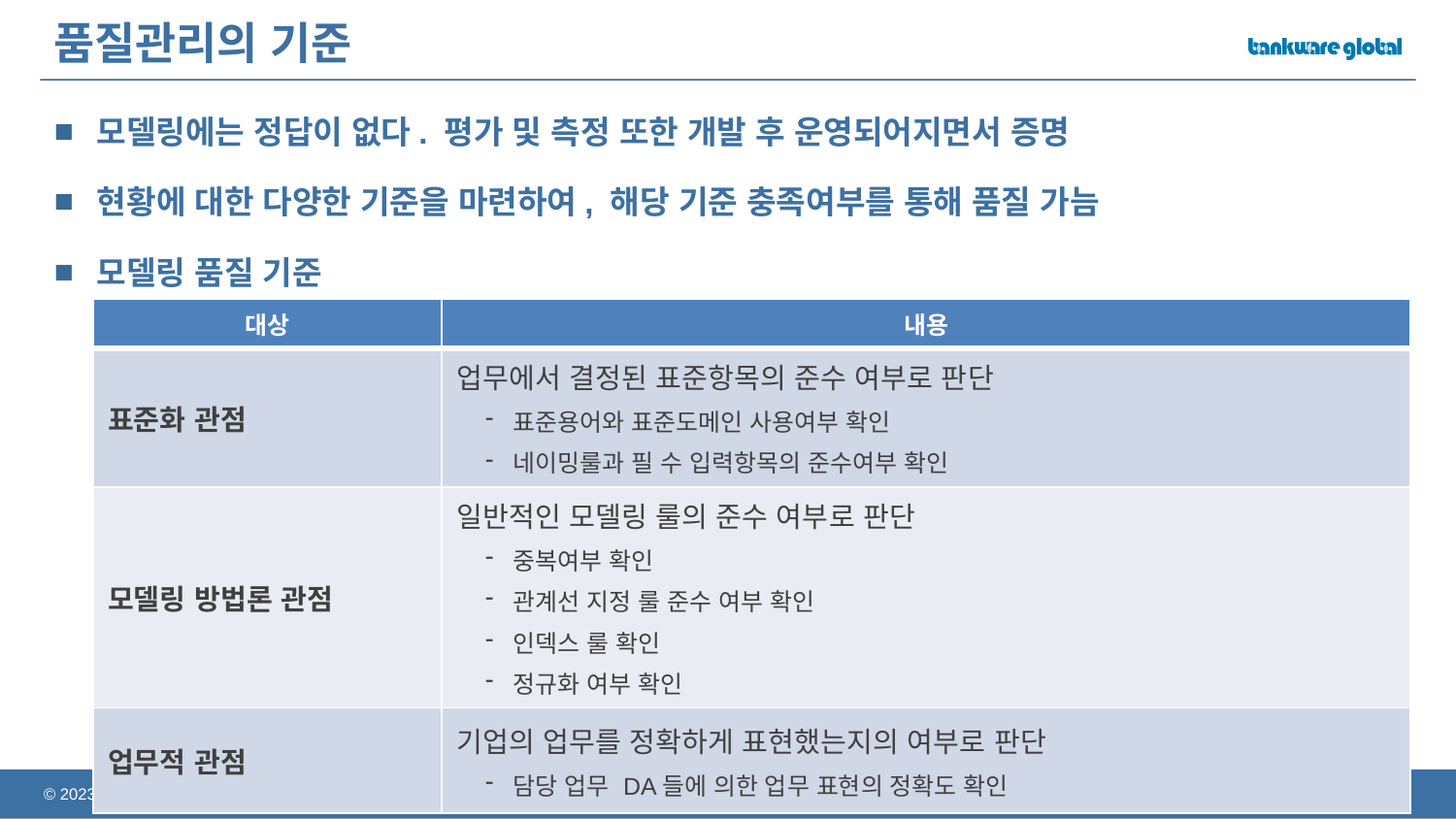

# 품질관리의 기준
모델링에는 정답이 없다. 평가 및 측정 또한 개발 후 운영되어지면서 증명
현황에 대한 다양한 기준을 마련하여, 해당 기준 충족여부를 통해 품질 가늠
모델링 품질 기준

| 대상 | 내용 |
| --- | --- |
| 표준화 관점 | 업무에서 결정된 표준항목의 준수 여부로 판단 표준용어와 표준도메인 사용여부 확인 네이밍룰과 필 수 입력항목의 준수여부 확인 |
| 모델링 방법론 관점 | 일반적인 모델링 룰의 준수 여부로 판단 중복여부 확인 관계선 지정 룰 준수 여부 확인 인덱스 룰 확인 정규화 여부 확인 |
| 업무적 관점 | 기업의 업무를 정확하게 표현했는지의 여부로 판단 담당 업무 DA들에 의한 업무 표현의 정확도 확인 |
123